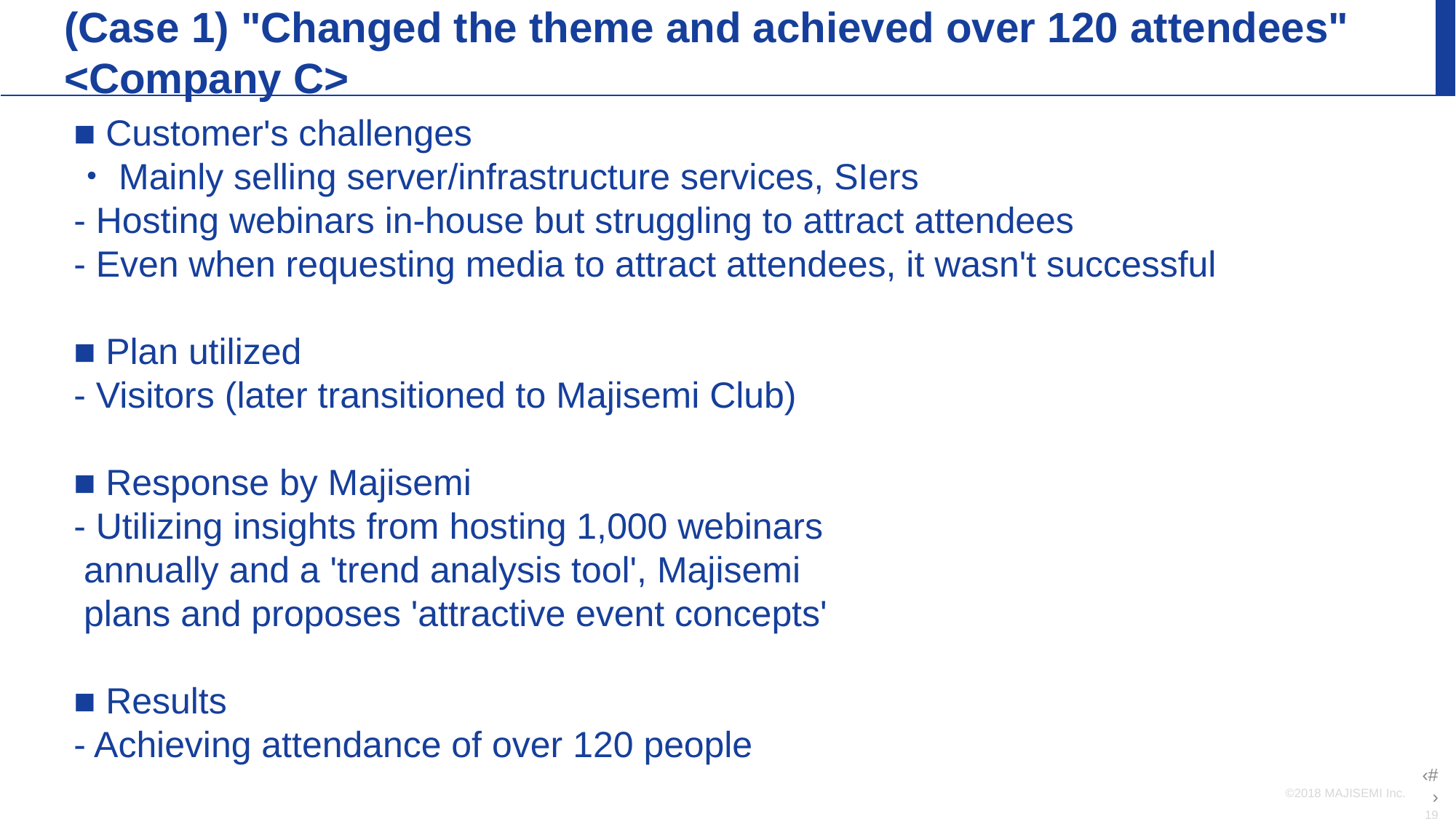

(Case 1) "Changed the theme and achieved over 120 attendees" <Company C>
■ Customer's challenges
・Mainly selling server/infrastructure services, SIers
- Hosting webinars in-house but struggling to attract attendees
- Even when requesting media to attract attendees, it wasn't successful

■ Plan utilized
- Visitors (later transitioned to Majisemi Club)

■ Response by Majisemi
- Utilizing insights from hosting 1,000 webinars
 annually and a 'trend analysis tool', Majisemi
 plans and proposes 'attractive event concepts'

■ Results
- Achieving attendance of over 120 people
©2018 MAJISEMI Inc.
‹#›19